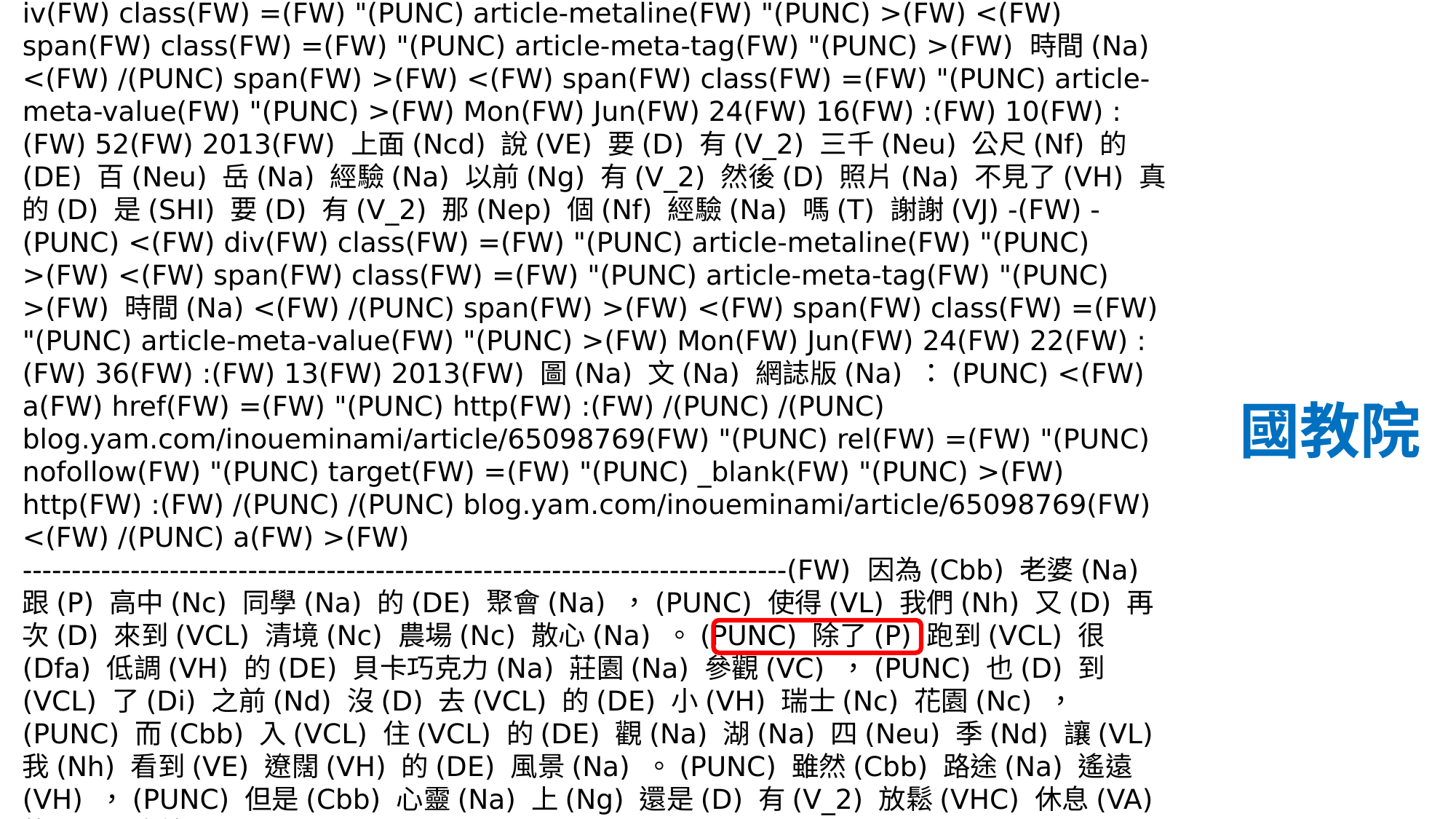

iv(FW) class(FW) =(FW) "(PUNC) article-metaline(FW) "(PUNC) >(FW) <(FW) span(FW) class(FW) =(FW) "(PUNC) article-meta-tag(FW) "(PUNC) >(FW) 時間(Na) <(FW) /(PUNC) span(FW) >(FW) <(FW) span(FW) class(FW) =(FW) "(PUNC) article-meta-value(FW) "(PUNC) >(FW) Mon(FW) Jun(FW) 24(FW) 16(FW) :(FW) 10(FW) :(FW) 52(FW) 2013(FW) 上面(Ncd) 說(VE) 要(D) 有(V_2) 三千(Neu) 公尺(Nf) 的(DE) 百(Neu) 岳(Na) 經驗(Na) 以前(Ng) 有(V_2) 然後(D) 照片(Na) 不見了(VH) 真的(D) 是(SHI) 要(D) 有(V_2) 那(Nep) 個(Nf) 經驗(Na) 嗎(T) 謝謝(VJ) -(FW) -(PUNC) <(FW) div(FW) class(FW) =(FW) "(PUNC) article-metaline(FW) "(PUNC) >(FW) <(FW) span(FW) class(FW) =(FW) "(PUNC) article-meta-tag(FW) "(PUNC) >(FW) 時間(Na) <(FW) /(PUNC) span(FW) >(FW) <(FW) span(FW) class(FW) =(FW) "(PUNC) article-meta-value(FW) "(PUNC) >(FW) Mon(FW) Jun(FW) 24(FW) 22(FW) :(FW) 36(FW) :(FW) 13(FW) 2013(FW) 圖(Na) 文(Na) 網誌版(Na) ：(PUNC) <(FW) a(FW) href(FW) =(FW) "(PUNC) http(FW) :(FW) /(PUNC) /(PUNC) blog.yam.com/inoueminami/article/65098769(FW) "(PUNC) rel(FW) =(FW) "(PUNC) nofollow(FW) "(PUNC) target(FW) =(FW) "(PUNC) _blank(FW) "(PUNC) >(FW) http(FW) :(FW) /(PUNC) /(PUNC) blog.yam.com/inoueminami/article/65098769(FW) <(FW) /(PUNC) a(FW) >(FW) ------------------------------------------------------------------------------(FW) 因為(Cbb) 老婆(Na) 跟(P) 高中(Nc) 同學(Na) 的(DE) 聚會(Na) ，(PUNC) 使得(VL) 我們(Nh) 又(D) 再次(D) 來到(VCL) 清境(Nc) 農場(Nc) 散心(Na) 。(PUNC) 除了(P) 跑到(VCL) 很(Dfa) 低調(VH) 的(DE) 貝卡巧克力(Na) 莊園(Na) 參觀(VC) ，(PUNC) 也(D) 到(VCL) 了(Di) 之前(Nd) 沒(D) 去(VCL) 的(DE) 小(VH) 瑞士(Nc) 花園(Nc) ，(PUNC) 而(Cbb) 入(VCL) 住(VCL) 的(DE) 觀(Na) 湖(Na) 四(Neu) 季(Nd) 讓(VL) 我(Nh) 看到(VE) 遼闊(VH) 的(DE) 風景(Na) 。(PUNC) 雖然(Cbb) 路途(Na) 遙遠(VH) ，(PUNC) 但是(Cbb) 心靈(Na) 上(Ng) 還是(D) 有(V_2) 放鬆(VHC) 休息(VA) 的(DE) 療效(Na) ！(PUNC)
國教院